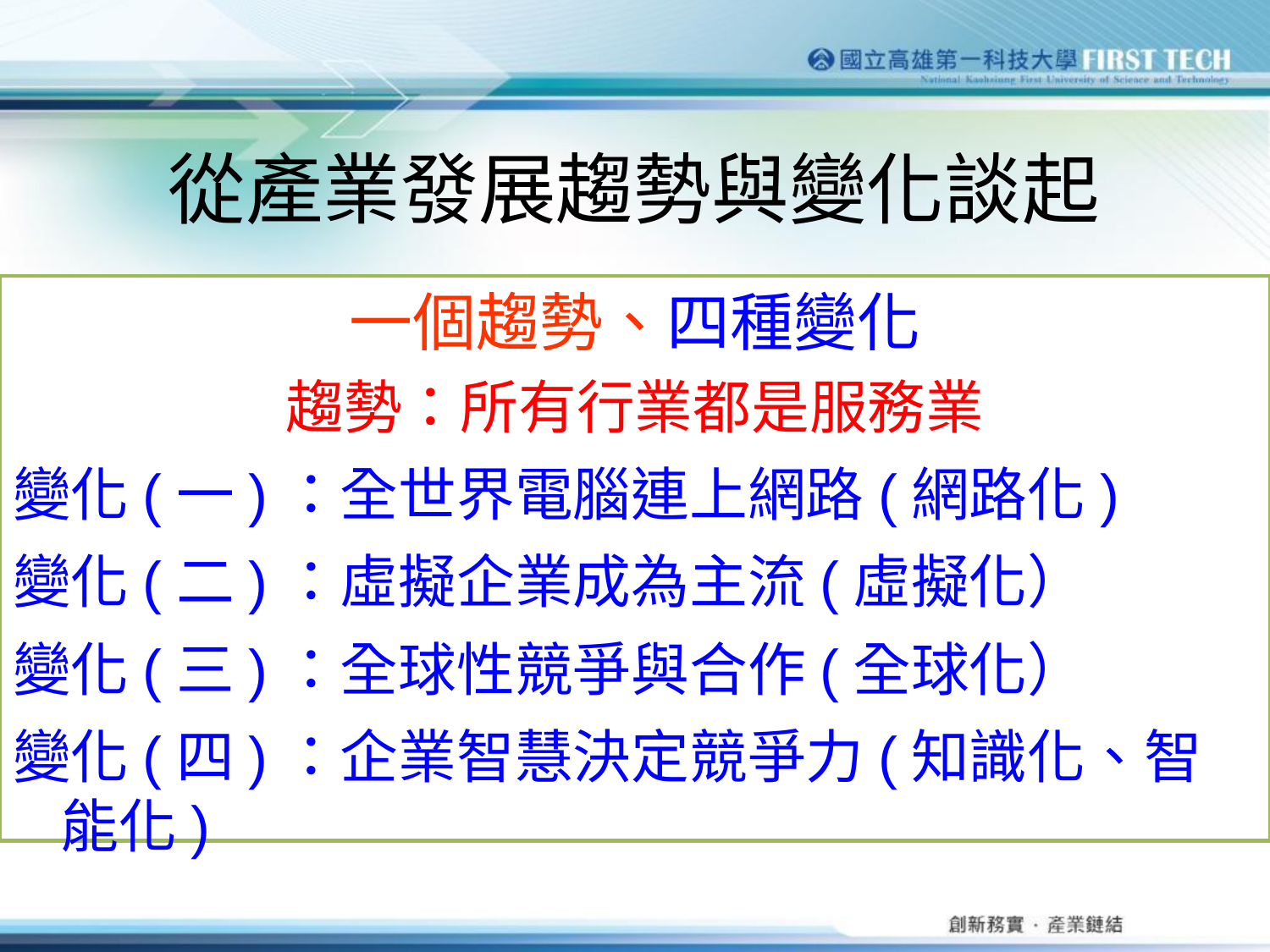

# 從產業發展趨勢與變化談起
一個趨勢、四種變化
趨勢：所有行業都是服務業
變化(一)：全世界電腦連上網路(網路化)
變化(二)：虛擬企業成為主流(虛擬化）
變化(三)：全球性競爭與合作(全球化）
變化(四)：企業智慧決定競爭力(知識化、智能化)